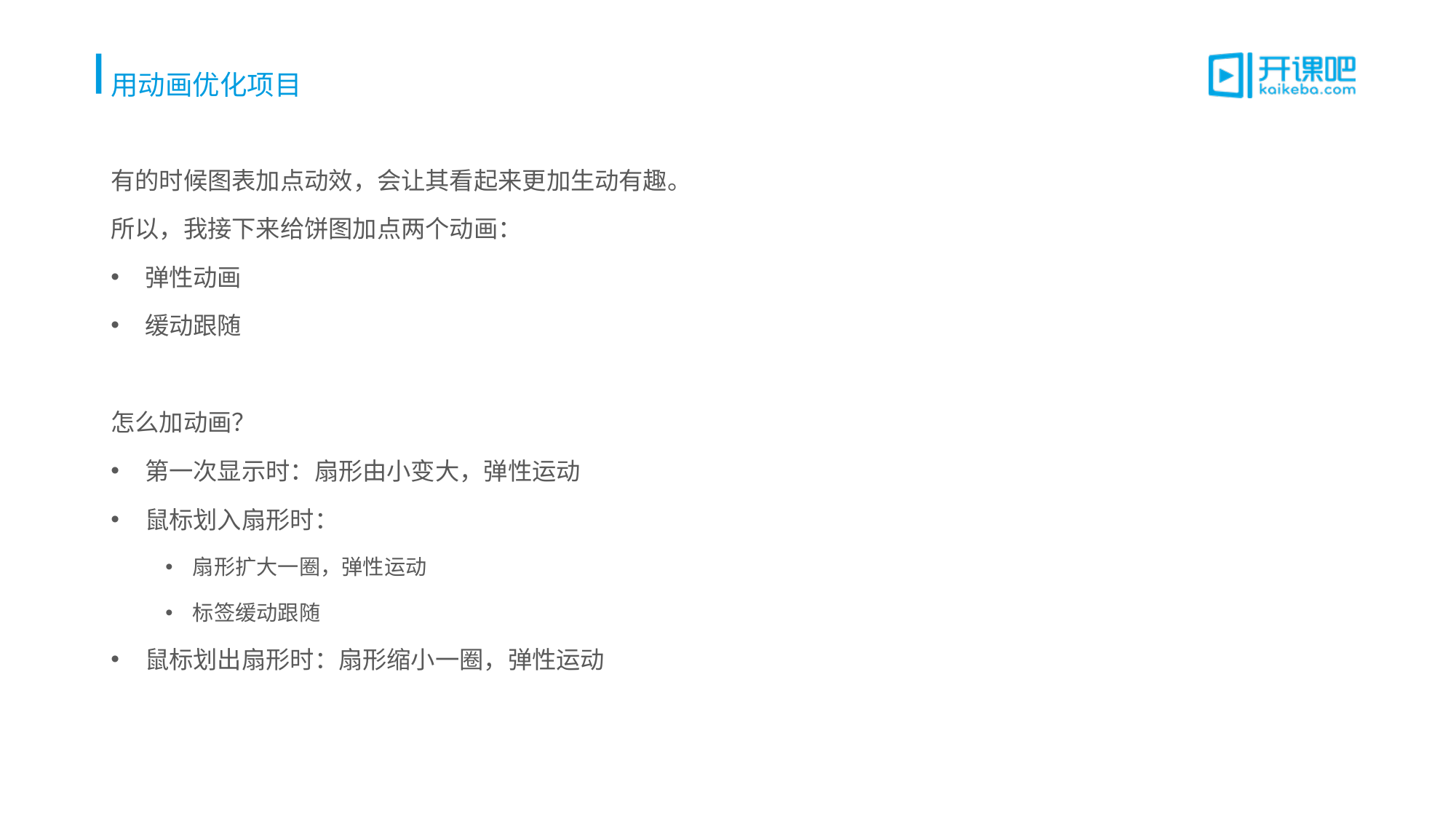

# 用动画优化项目
有的时候图表加点动效，会让其看起来更加生动有趣。
所以，我接下来给饼图加点两个动画：
弹性动画
缓动跟随

怎么加动画？
第一次显示时：扇形由小变大，弹性运动
鼠标划入扇形时：
扇形扩大一圈，弹性运动
标签缓动跟随
鼠标划出扇形时：扇形缩小一圈，弹性运动